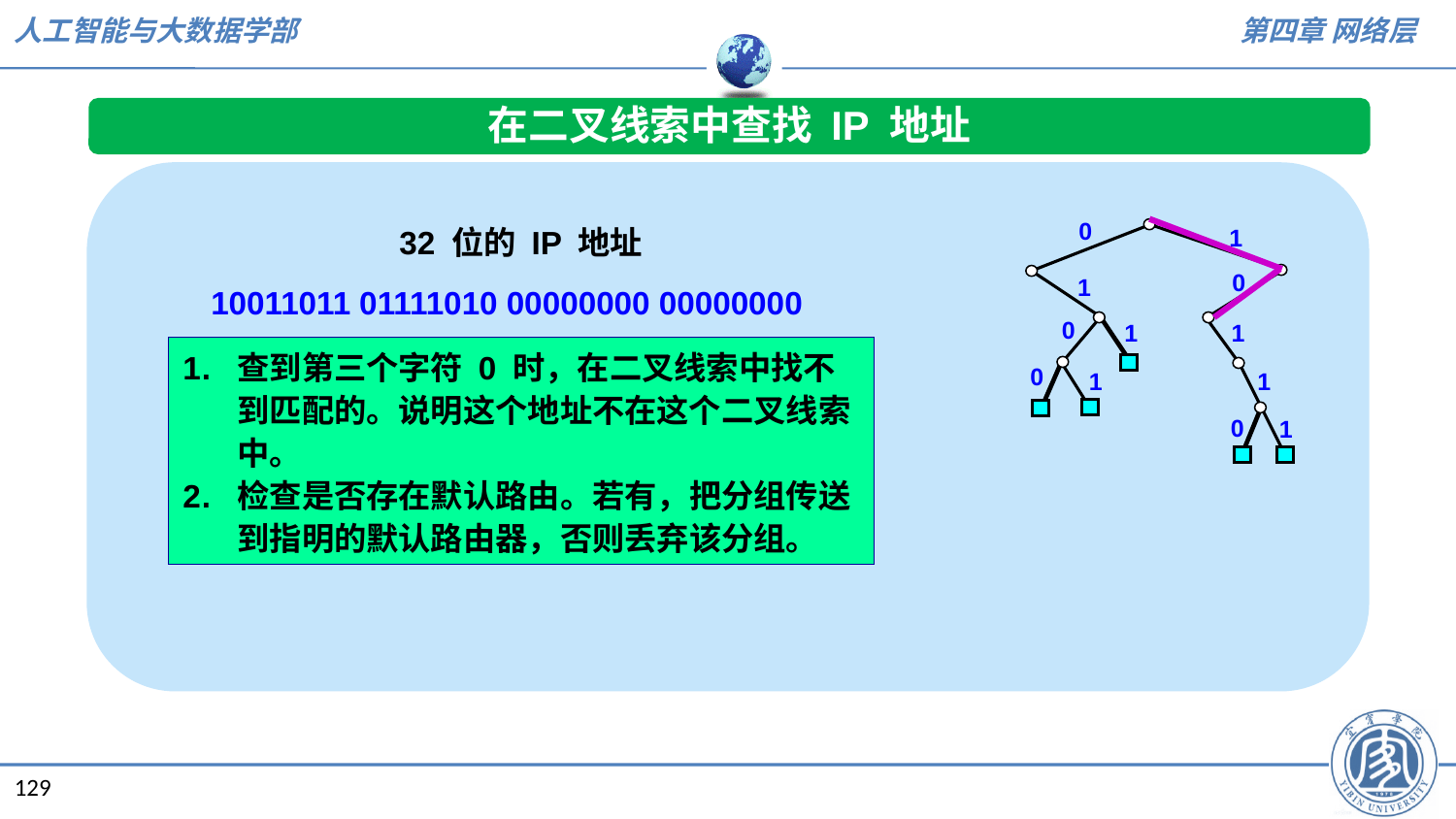

在二叉线索中查找 IP 地址

0
1

0

1

0
1
1

0

1
1

0
1

                     32 位的 IP 地址
10011011 01111010 00000000 00000000
查到第三个字符 0 时，在二叉线索中找不到匹配的。说明这个地址不在这个二叉线索中。
检查是否存在默认路由。若有，把分组传送到指明的默认路由器，否则丢弃该分组。
129